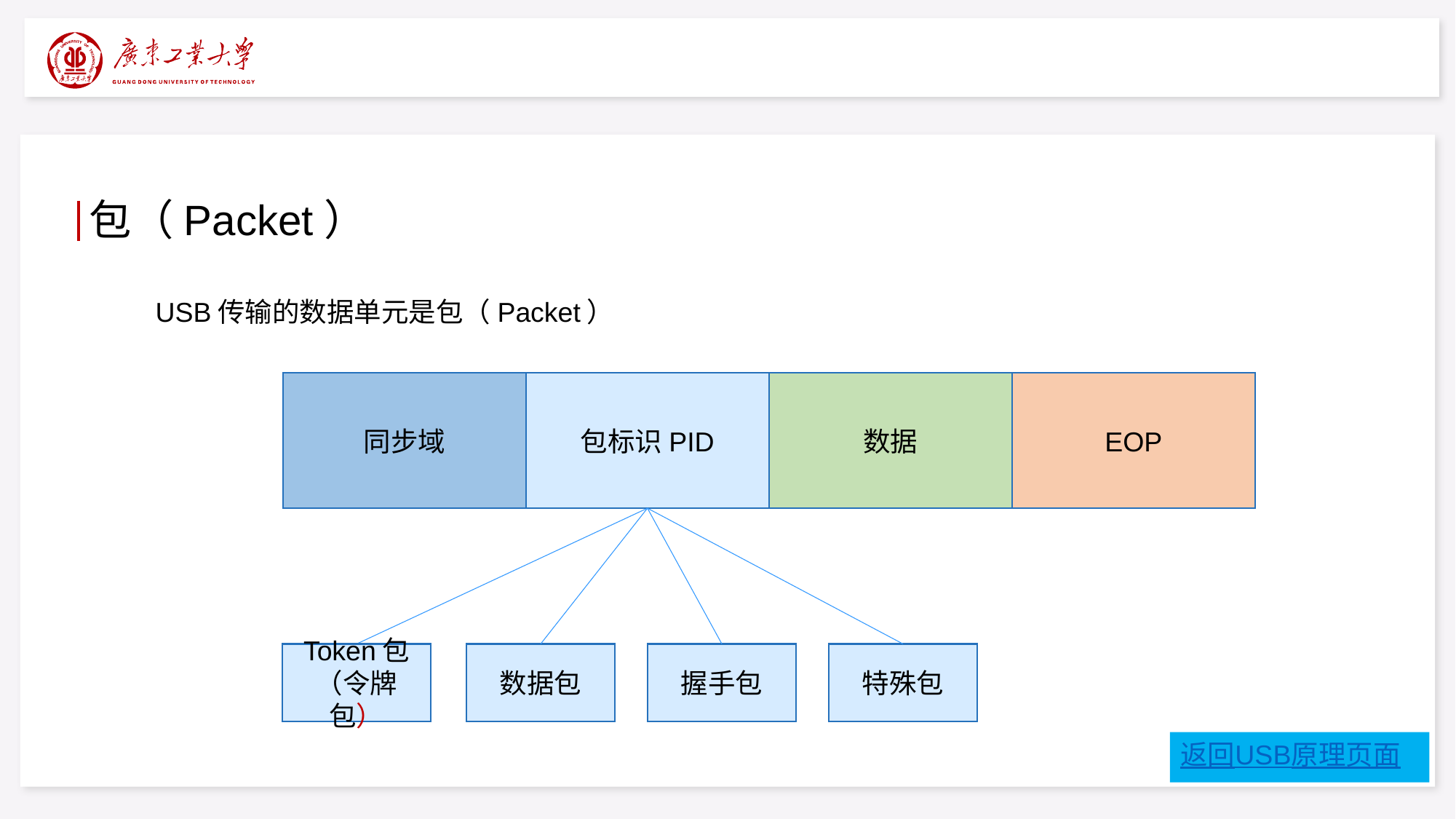

包（Packet）
USB传输的数据单元是包（Packet）

同步域
包标识PID
数据
EOP
Token包（令牌包）
数据包
握手包
特殊包
返回USB原理页面
25